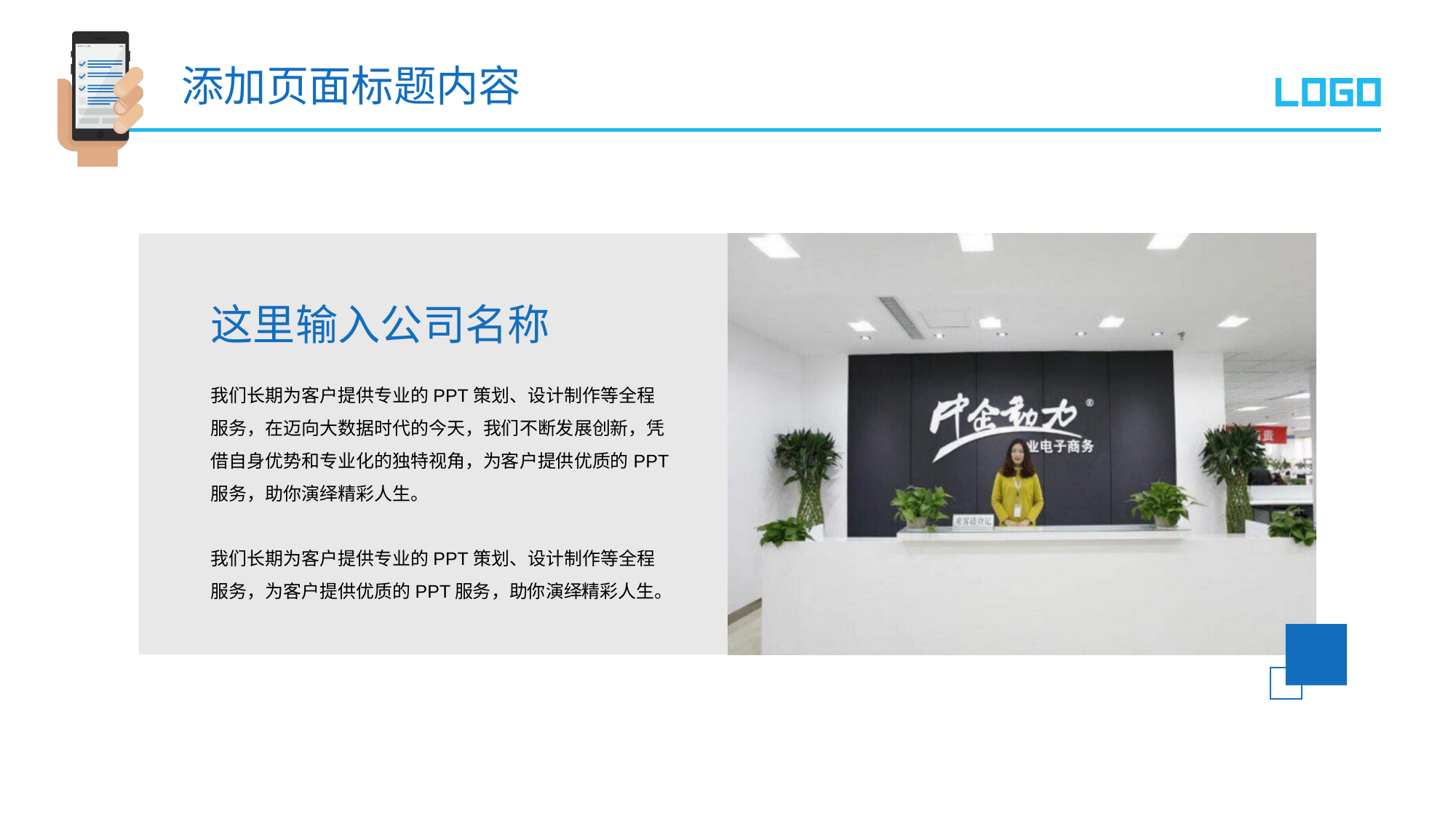

添加页面标题内容

这里输入公司名称
我们长期为客户提供专业的PPT策划、设计制作等全程服务，在迈向大数据时代的今天，我们不断发展创新，凭借自身优势和专业化的独特视角，为客户提供优质的PPT服务，助你演绎精彩人生。

我们长期为客户提供专业的PPT策划、设计制作等全程服务，为客户提供优质的PPT服务，助你演绎精彩人生。